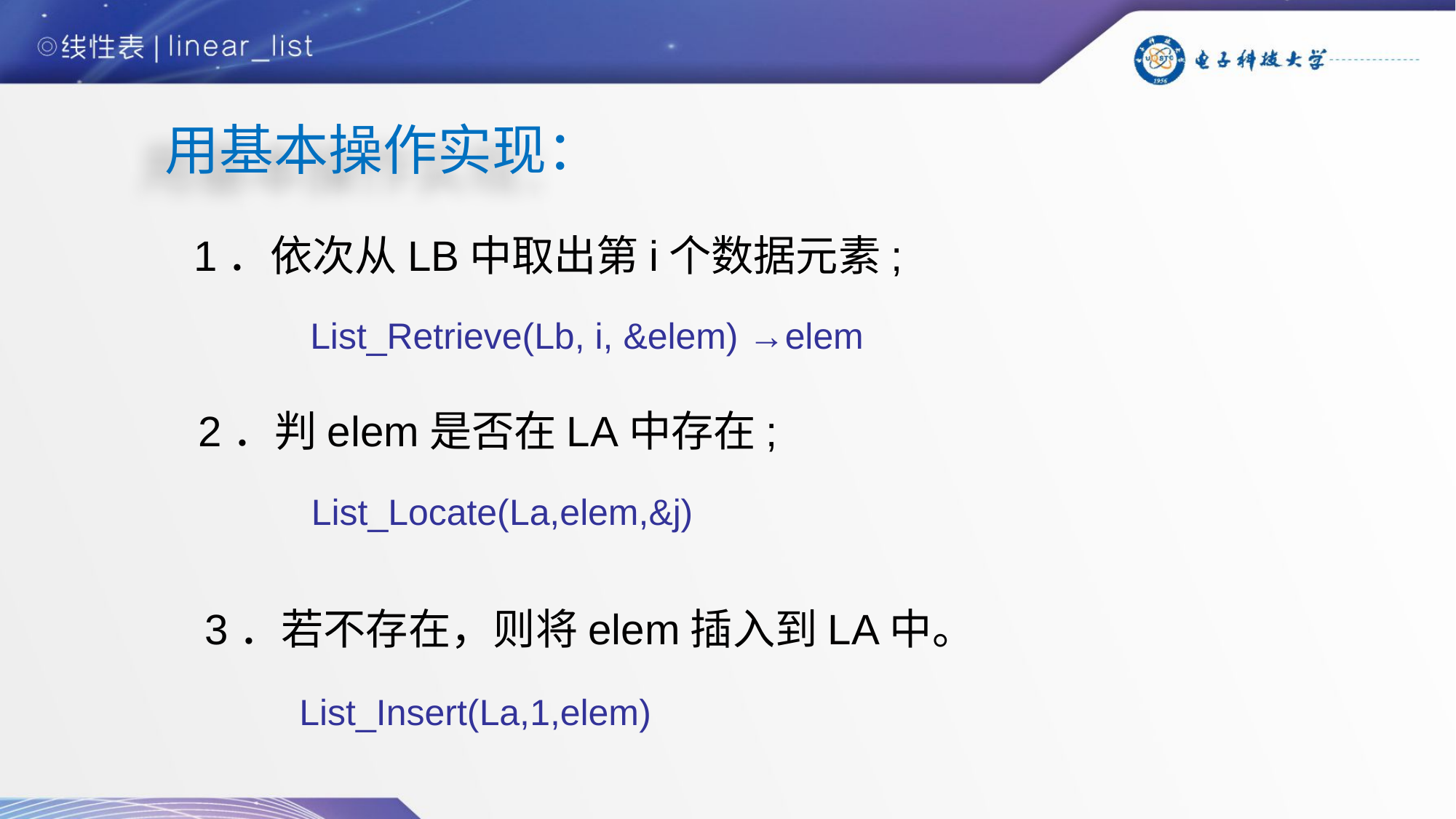

用基本操作实现：
1．依次从LB中取出第i个数据元素;
List_Retrieve(Lb, i, &elem) →elem
2．判elem是否在LA中存在;
 List_Locate(La,elem,&j)
3．若不存在，则将elem插入到LA中。
 List_Insert(La,1,elem)